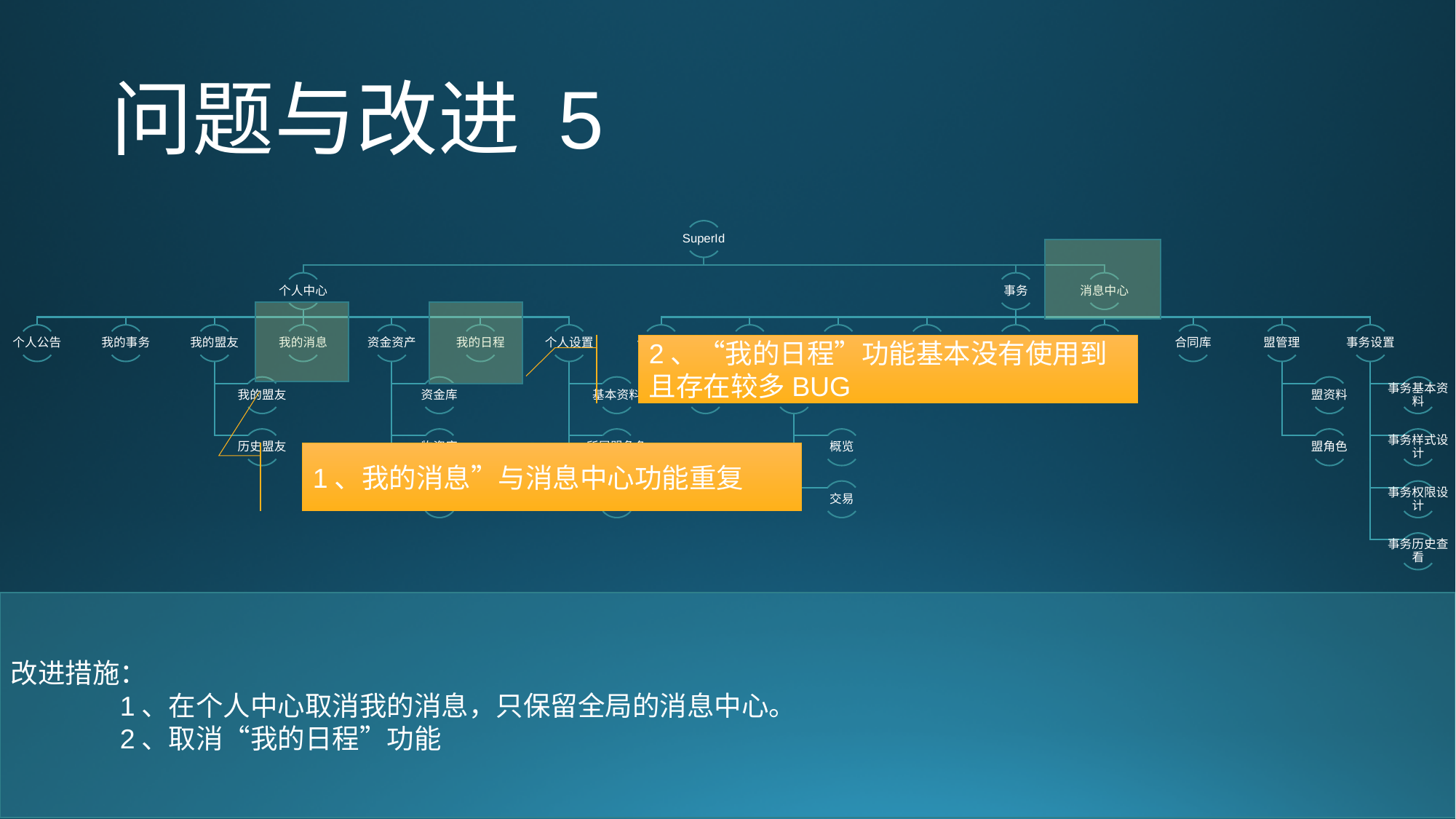

# 问题与改进 5
SuperId
个人中心
个人公告
我的事务
我的盟友
我的盟友
历史盟友
我的消息
资金资产
资金库
物资库
核销库
我的日程
个人设置
基本资料
所属盟角色
修改密码
事务
公告列表
事务列表
子事务
盟事务
概览
交易
人员列表
交易列表
资金资产
文件共享
合同库
盟管理
盟资料
盟角色
事务设置
事务基本资料
事务样式设计
事务权限设计
事务历史查看
消息中心

2、“我的日程”功能基本没有使用到且存在较多BUG
1、我的消息”与消息中心功能重复
改进措施：
	1、在个人中心取消我的消息，只保留全局的消息中心。
	2、取消“我的日程”功能